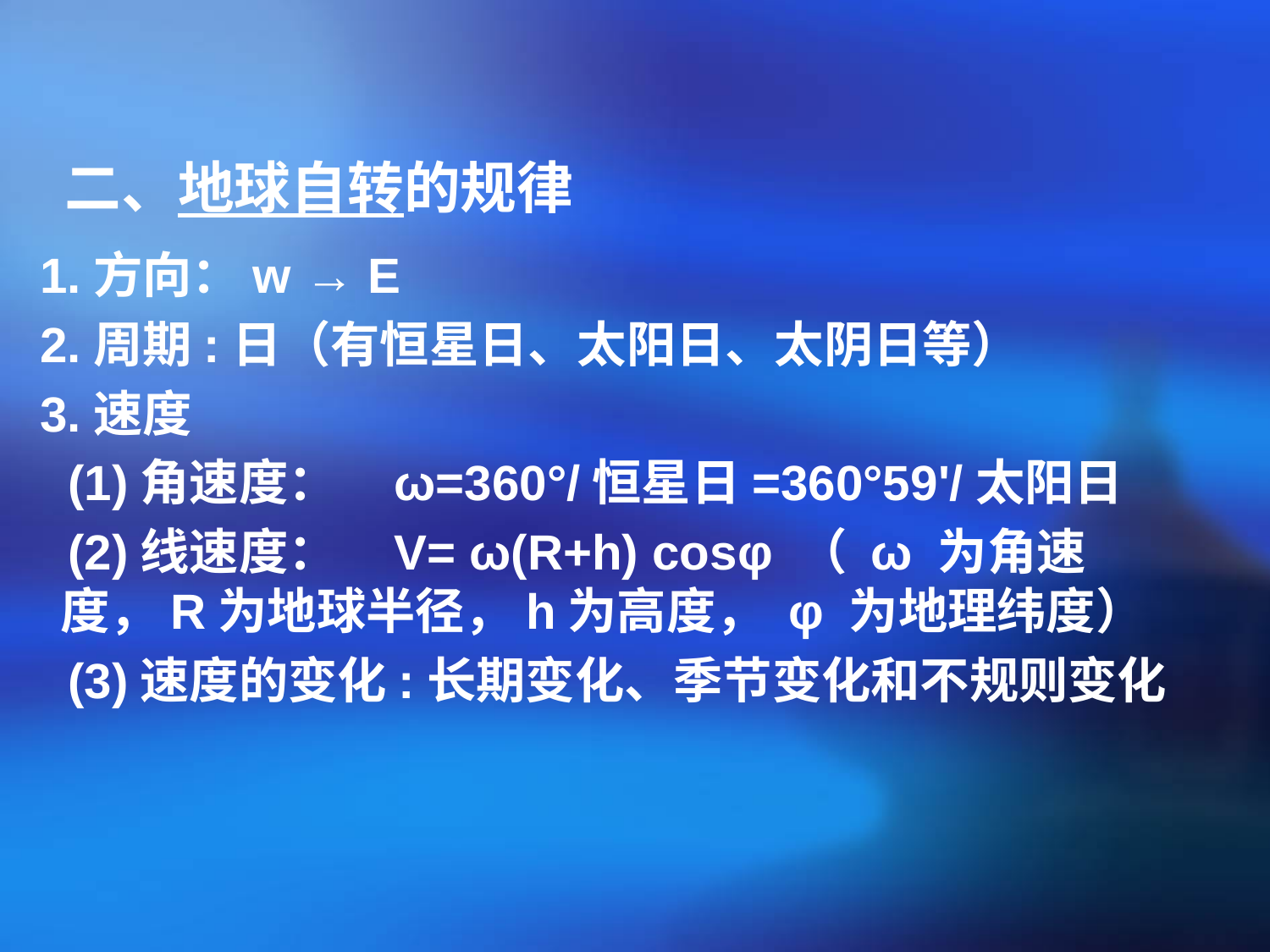

二、地球自转的规律
  1.方向：w → E
  2.周期:日（有恒星日、太阳日、太阴日等）
  3.速度
    (1)角速度：    ω=360°/恒星日=360°59'/太阳日
    (2)线速度：    V= ω(R+h) cosφ （ ω 为角速度，R为地球半径，h为高度， φ 为地理纬度）
    (3)速度的变化:长期变化、季节变化和不规则变化